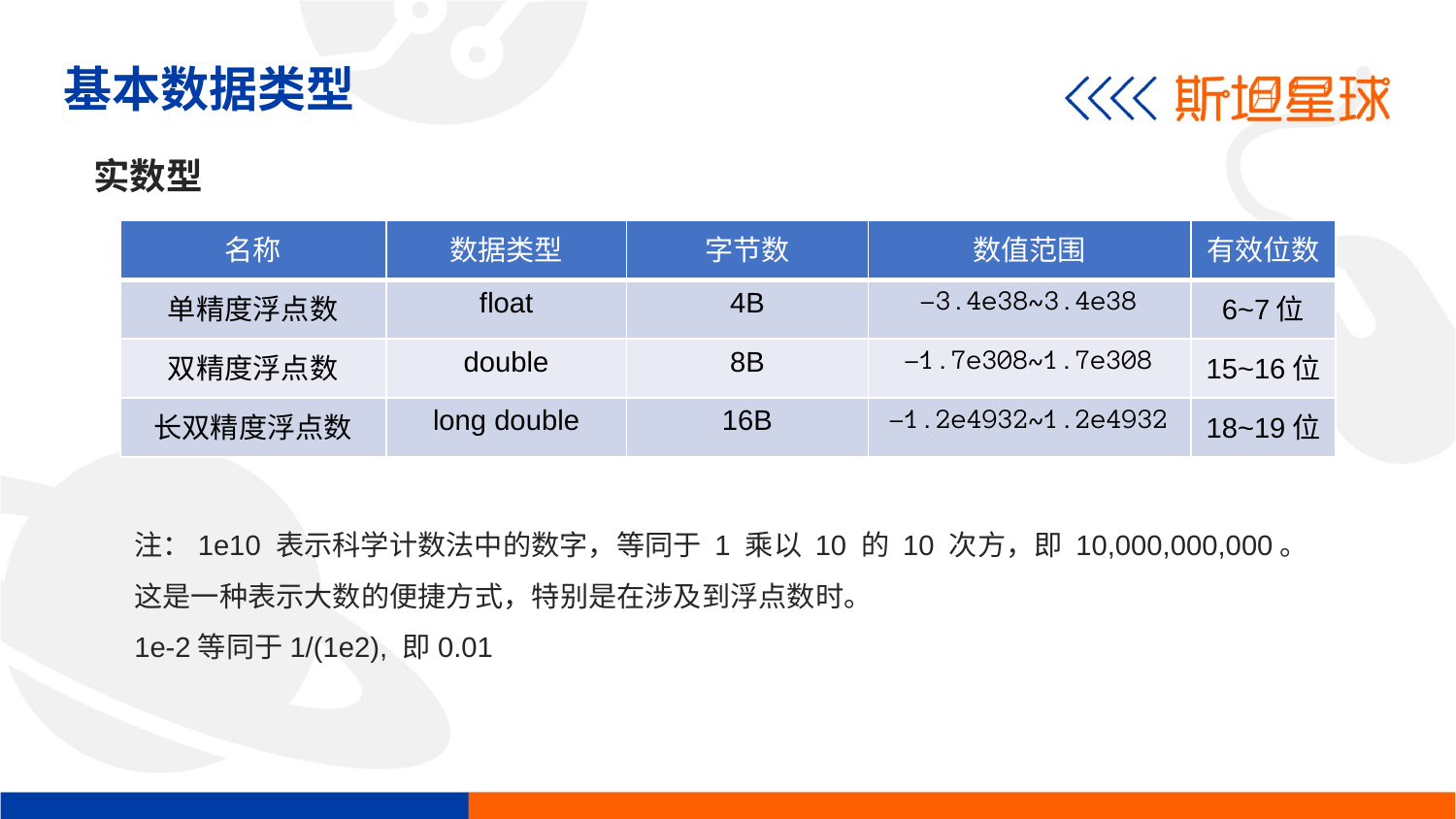

基本数据类型
实数型
| 名称 | 数据类型 | 字节数 | 数值范围 | 有效位数 |
| --- | --- | --- | --- | --- |
| 单精度浮点数 | float | 4B | −3.4e38~3.4e38 | 6~7位 |
| 双精度浮点数 | double | 8B | -1.7e308~1.7e308 | 15~16位 |
| 长双精度浮点数 | long double | 16B | -1.2e4932~1.2e4932 | 18~19位 |
注：1e10 表示科学计数法中的数字，等同于 1 乘以 10 的 10 次方，即 10,000,000,000。
这是一种表示大数的便捷方式，特别是在涉及到浮点数时。
1e-2等同于1/(1e2), 即0.01